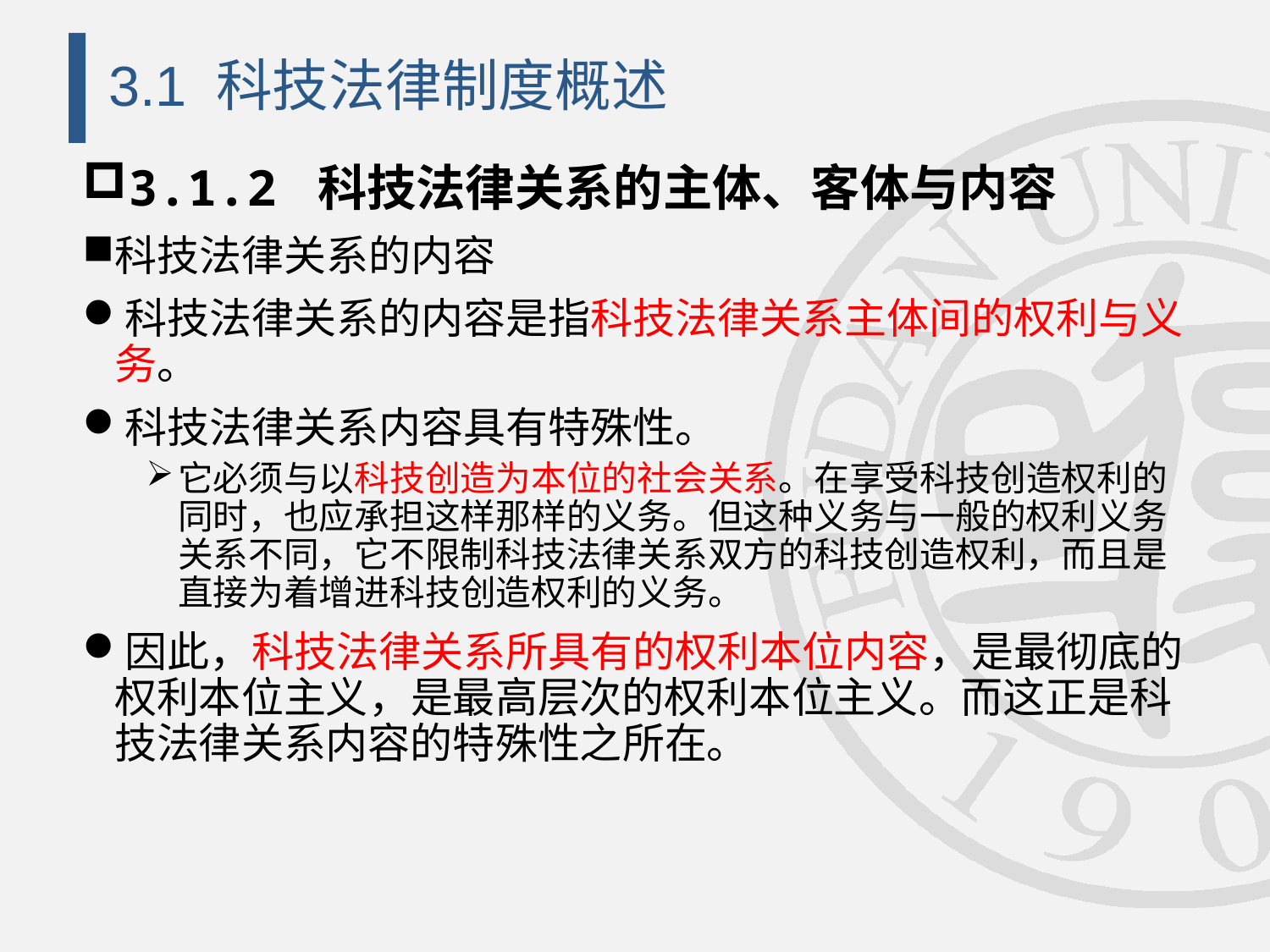

# 3.1 科技法律制度概述
3.1.2 科技法律关系的主体、客体与内容
科技法律关系的内容
科技法律关系的内容是指科技法律关系主体间的权利与义务。
科技法律关系内容具有特殊性。
它必须与以科技创造为本位的社会关系。在享受科技创造权利的同时，也应承担这样那样的义务。但这种义务与一般的权利义务关系不同，它不限制科技法律关系双方的科技创造权利，而且是直接为着增进科技创造权利的义务。
因此，科技法律关系所具有的权利本位内容，是最彻底的权利本位主义，是最高层次的权利本位主义。而这正是科技法律关系内容的特殊性之所在。